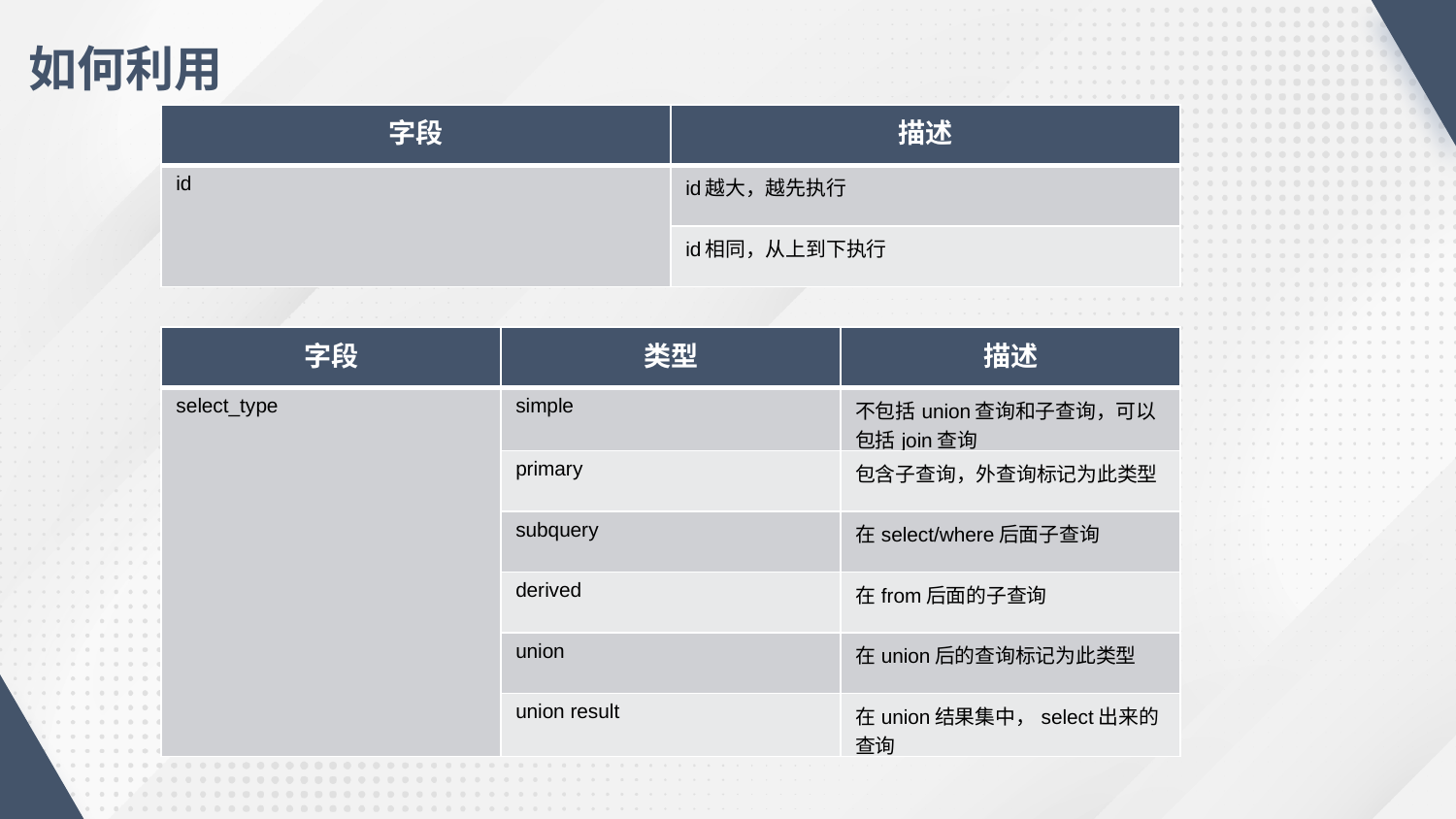

如何利用
| 字段 | 描述 |
| --- | --- |
| id | id越大，越先执行 |
|  | id相同，从上到下执行 |
| 字段 | 类型 | 描述 |
| --- | --- | --- |
| select\_type | simple | 不包括union查询和子查询，可以包括join查询 |
|  | primary | 包含子查询，外查询标记为此类型 |
|  | subquery | 在select/where后面子查询 |
|  | derived | 在from后面的子查询 |
|  | union | 在union后的查询标记为此类型 |
|  | union result | 在union结果集中，select出来的查询 |